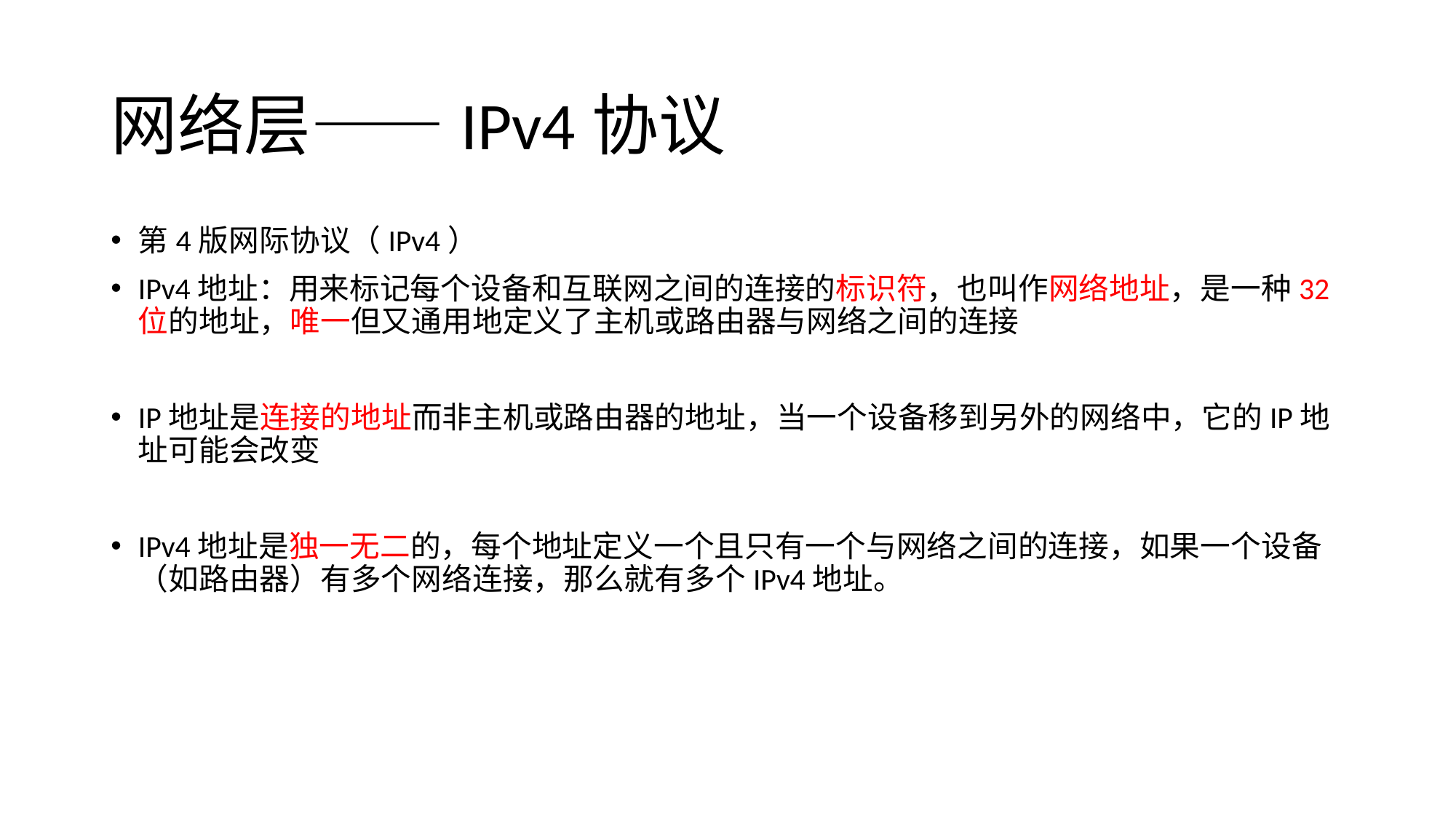

# 网络层——IPv4协议
第4版网际协议（IPv4）
IPv4地址：用来标记每个设备和互联网之间的连接的标识符，也叫作网络地址，是一种32位的地址，唯一但又通用地定义了主机或路由器与网络之间的连接

IP地址是连接的地址而非主机或路由器的地址，当一个设备移到另外的网络中，它的IP地址可能会改变

IPv4地址是独一无二的，每个地址定义一个且只有一个与网络之间的连接，如果一个设备（如路由器）有多个网络连接，那么就有多个IPv4地址。